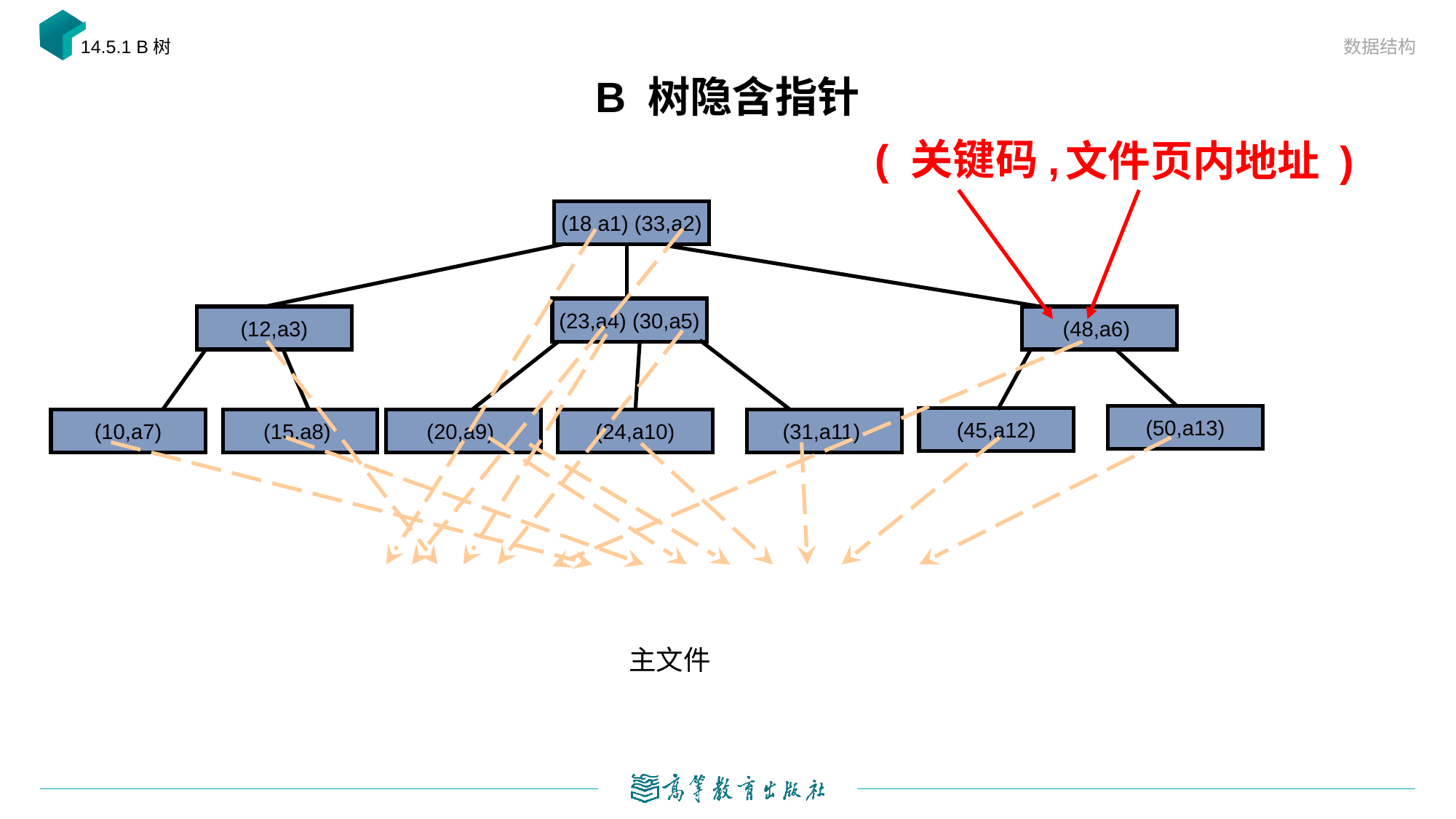

数据结构
14.5.1 B树
# B 树隐含指针
( 关键码,
文件页内地址 )

(18,a1) (33,a2)

(23,a4) (30,a5)
(12,a3)
(48,a6)

(50,a13)
(45,a12)
(10,a7)
(15,a8)
(20,a9)
(24,a10)
(31,a11)

主文件